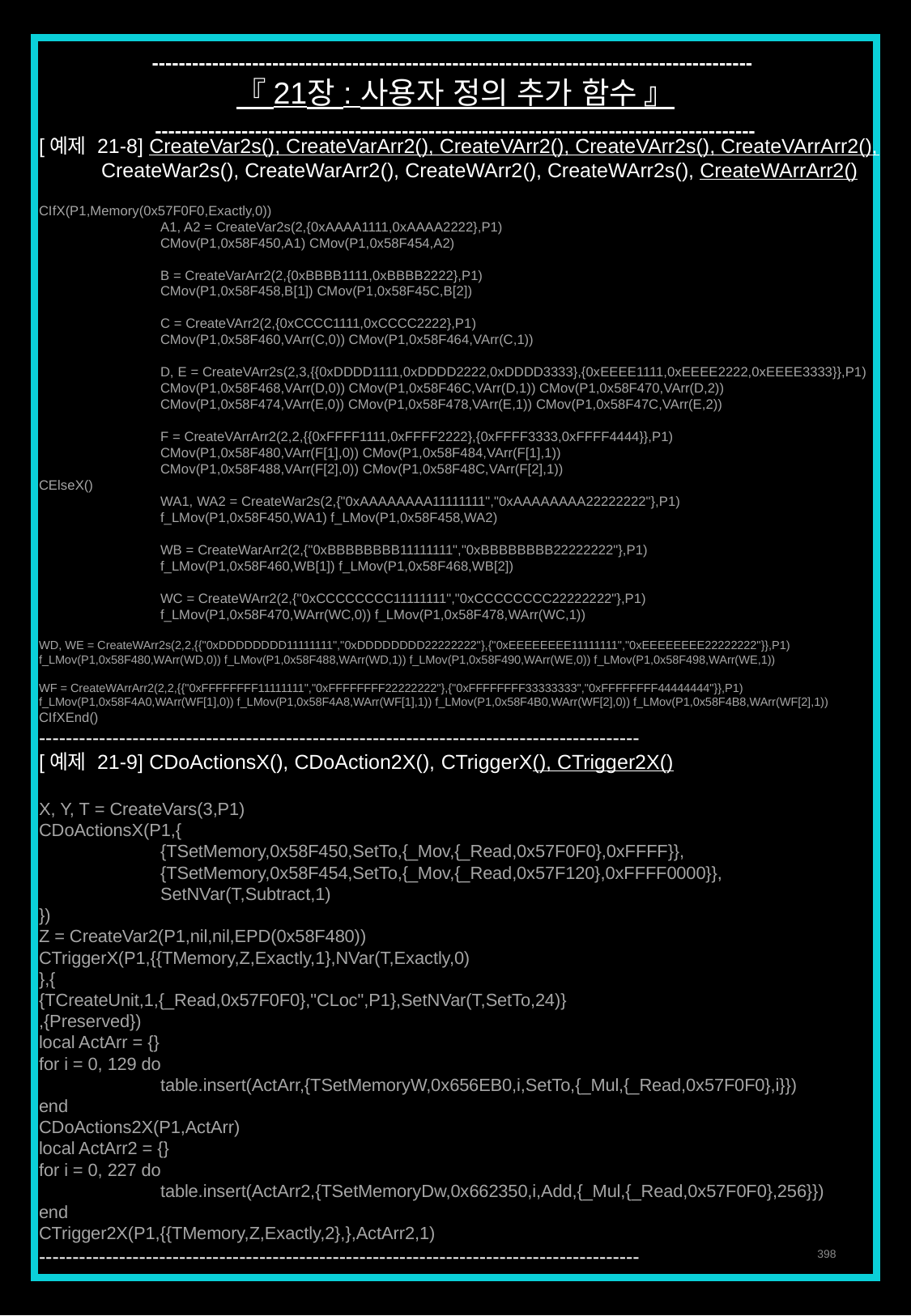

------------------------------------------------------------------------------------------
『 21장 : 사용자 정의 추가 함수 』
------------------------------------------------------------------------------------------
[예제 21-8] CreateVar2s(), CreateVarArr2(), CreateVArr2(), CreateVArr2s(), CreateVArrArr2(),
           CreateWar2s(), CreateWarArr2(), CreateWArr2(), CreateWArr2s(), CreateWArrArr2()

CIfX(P1,Memory(0x57F0F0,Exactly,0))
	A1, A2 = CreateVar2s(2,{0xAAAA1111,0xAAAA2222},P1)
	CMov(P1,0x58F450,A1) CMov(P1,0x58F454,A2)

	B = CreateVarArr2(2,{0xBBBB1111,0xBBBB2222},P1)
	CMov(P1,0x58F458,B[1]) CMov(P1,0x58F45C,B[2])

	C = CreateVArr2(2,{0xCCCC1111,0xCCCC2222},P1)
	CMov(P1,0x58F460,VArr(C,0)) CMov(P1,0x58F464,VArr(C,1))

	D, E = CreateVArr2s(2,3,{{0xDDDD1111,0xDDDD2222,0xDDDD3333},{0xEEEE1111,0xEEEE2222,0xEEEE3333}},P1)
	CMov(P1,0x58F468,VArr(D,0)) CMov(P1,0x58F46C,VArr(D,1)) CMov(P1,0x58F470,VArr(D,2))
	CMov(P1,0x58F474,VArr(E,0)) CMov(P1,0x58F478,VArr(E,1)) CMov(P1,0x58F47C,VArr(E,2))

	F = CreateVArrArr2(2,2,{{0xFFFF1111,0xFFFF2222},{0xFFFF3333,0xFFFF4444}},P1)
	CMov(P1,0x58F480,VArr(F[1],0)) CMov(P1,0x58F484,VArr(F[1],1))
	CMov(P1,0x58F488,VArr(F[2],0)) CMov(P1,0x58F48C,VArr(F[2],1))
CElseX()
	WA1, WA2 = CreateWar2s(2,{"0xAAAAAAAA11111111","0xAAAAAAAA22222222"},P1)
	f_LMov(P1,0x58F450,WA1) f_LMov(P1,0x58F458,WA2)

	WB = CreateWarArr2(2,{"0xBBBBBBBB11111111","0xBBBBBBBB22222222"},P1)
	f_LMov(P1,0x58F460,WB[1]) f_LMov(P1,0x58F468,WB[2])

	WC = CreateWArr2(2,{"0xCCCCCCCC11111111","0xCCCCCCCC22222222"},P1)
	f_LMov(P1,0x58F470,WArr(WC,0)) f_LMov(P1,0x58F478,WArr(WC,1))

WD, WE = CreateWArr2s(2,2,{{"0xDDDDDDDD11111111","0xDDDDDDDD22222222"},{"0xEEEEEEEE11111111","0xEEEEEEEE22222222"}},P1)
f_LMov(P1,0x58F480,WArr(WD,0)) f_LMov(P1,0x58F488,WArr(WD,1)) f_LMov(P1,0x58F490,WArr(WE,0)) f_LMov(P1,0x58F498,WArr(WE,1))

WF = CreateWArrArr2(2,2,{{"0xFFFFFFFF11111111","0xFFFFFFFF22222222"},{"0xFFFFFFFF33333333","0xFFFFFFFF44444444"}},P1)
f_LMov(P1,0x58F4A0,WArr(WF[1],0)) f_LMov(P1,0x58F4A8,WArr(WF[1],1)) f_LMov(P1,0x58F4B0,WArr(WF[2],0)) f_LMov(P1,0x58F4B8,WArr(WF[2],1))
CIfXEnd()
------------------------------------------------------------------------------------------
[예제 21-9] CDoActionsX(), CDoAction2X(), CTriggerX(), CTrigger2X()

X, Y, T = CreateVars(3,P1)
CDoActionsX(P1,{
	{TSetMemory,0x58F450,SetTo,{_Mov,{_Read,0x57F0F0},0xFFFF}},
	{TSetMemory,0x58F454,SetTo,{_Mov,{_Read,0x57F120},0xFFFF0000}},
	SetNVar(T,Subtract,1)
})
Z = CreateVar2(P1,nil,nil,EPD(0x58F480))
CTriggerX(P1,{{TMemory,Z,Exactly,1},NVar(T,Exactly,0)
},{
{TCreateUnit,1,{_Read,0x57F0F0},"CLoc",P1},SetNVar(T,SetTo,24)}
,{Preserved})
local ActArr = {}
for i = 0, 129 do
	table.insert(ActArr,{TSetMemoryW,0x656EB0,i,SetTo,{_Mul,{_Read,0x57F0F0},i}})
end
CDoActions2X(P1,ActArr)
local ActArr2 = {}
for i = 0, 227 do
	table.insert(ActArr2,{TSetMemoryDw,0x662350,i,Add,{_Mul,{_Read,0x57F0F0},256}})
end
CTrigger2X(P1,{{TMemory,Z,Exactly,2},},ActArr2,1)
------------------------------------------------------------------------------------------

398